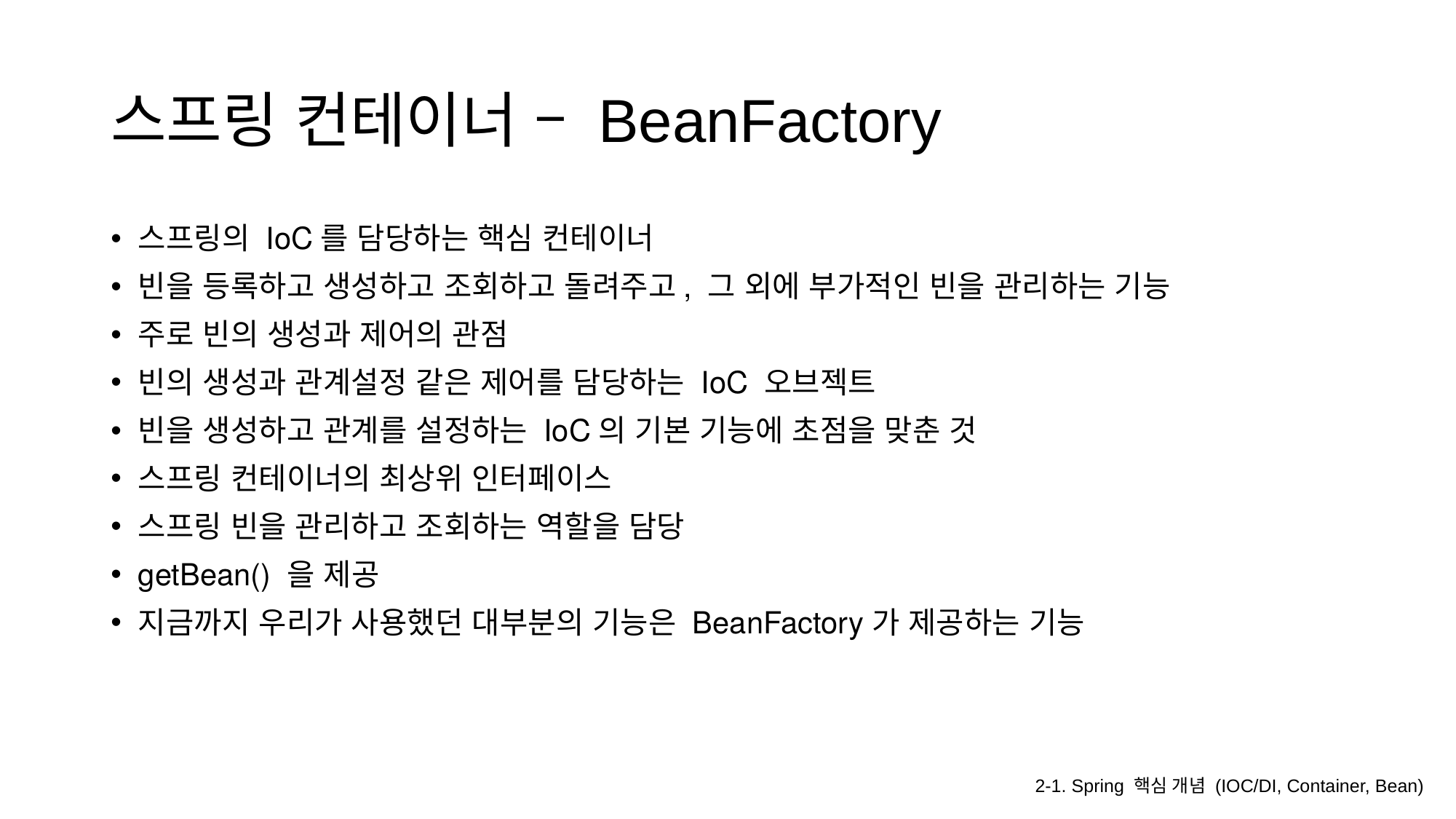

# 스프링 컨테이너 – BeanFactory
스프링의 IoC를 담당하는 핵심 컨테이너
빈을 등록하고 생성하고 조회하고 돌려주고, 그 외에 부가적인 빈을 관리하는 기능
주로 빈의 생성과 제어의 관점
빈의 생성과 관계설정 같은 제어를 담당하는 IoC 오브젝트
빈을 생성하고 관계를 설정하는 IoC의 기본 기능에 초점을 맞춘 것
스프링 컨테이너의 최상위 인터페이스
스프링 빈을 관리하고 조회하는 역할을 담당
getBean() 을 제공
지금까지 우리가 사용했던 대부분의 기능은 BeanFactory가 제공하는 기능
2-1. Spring 핵심 개념 (IOC/DI, Container, Bean)